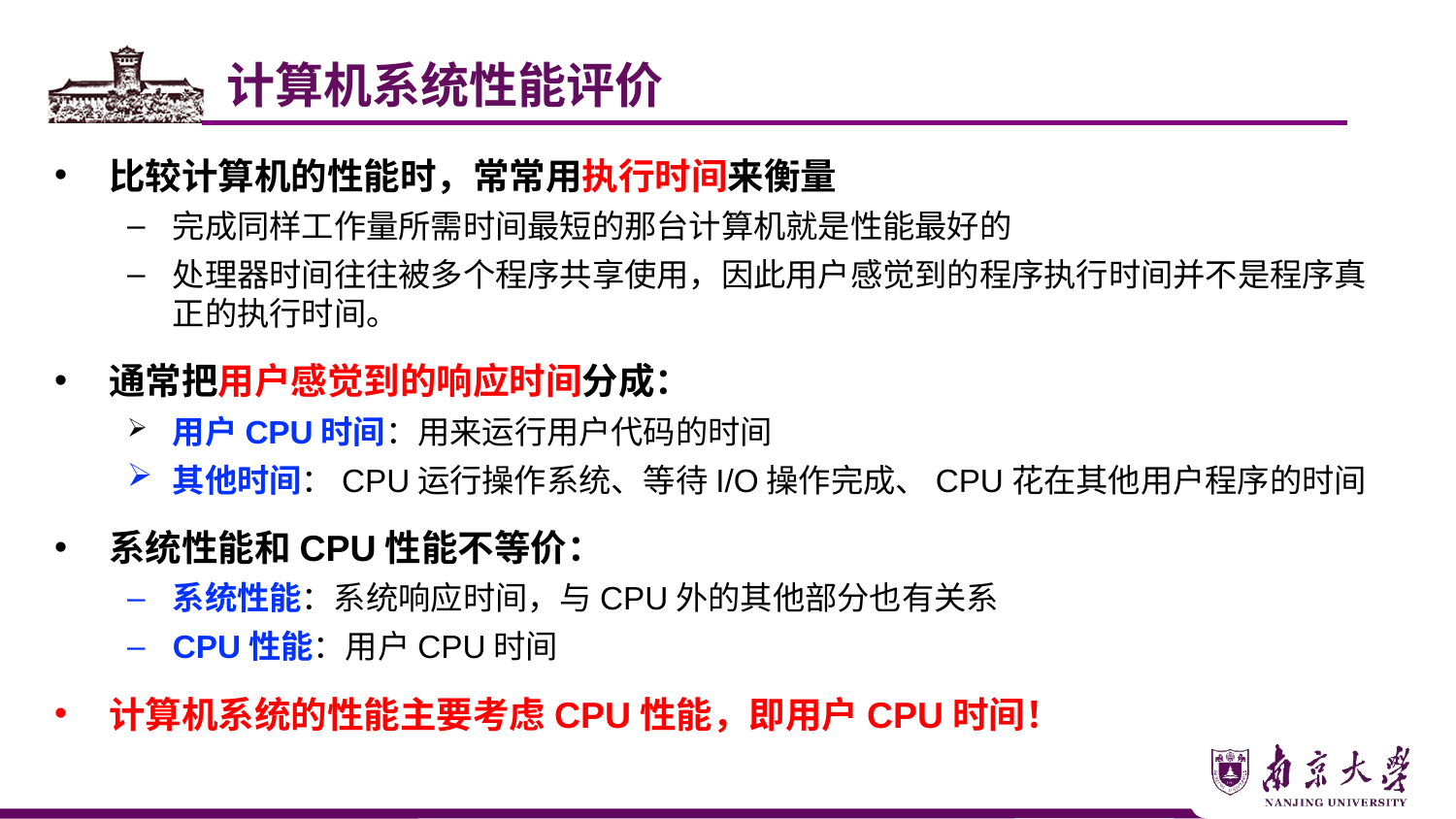

计算机系统性能评价
比较计算机的性能时，常常用执行时间来衡量
完成同样工作量所需时间最短的那台计算机就是性能最好的
处理器时间往往被多个程序共享使用，因此用户感觉到的程序执行时间并不是程序真正的执行时间。

通常把用户感觉到的响应时间分成：
用户CPU时间：用来运行用户代码的时间
其他时间：CPU运行操作系统、等待I/O操作完成、CPU花在其他用户程序的时间

系统性能和CPU性能不等价：
系统性能：系统响应时间，与CPU外的其他部分也有关系
CPU性能：用户CPU时间

计算机系统的性能主要考虑CPU性能，即用户CPU时间！